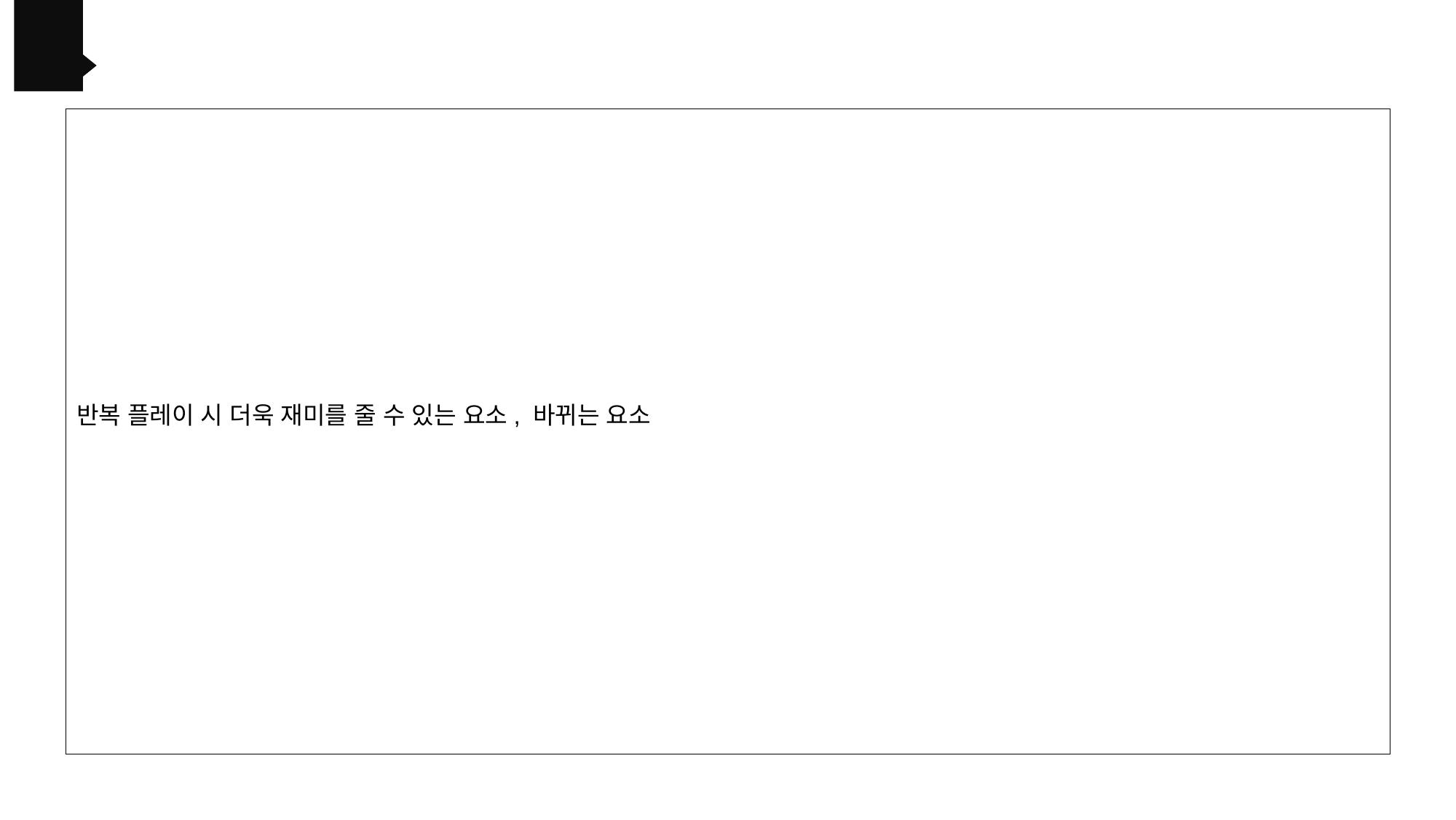

반복 플레이 시 더욱 재미를 줄 수 있는 요소, 바뀌는 요소